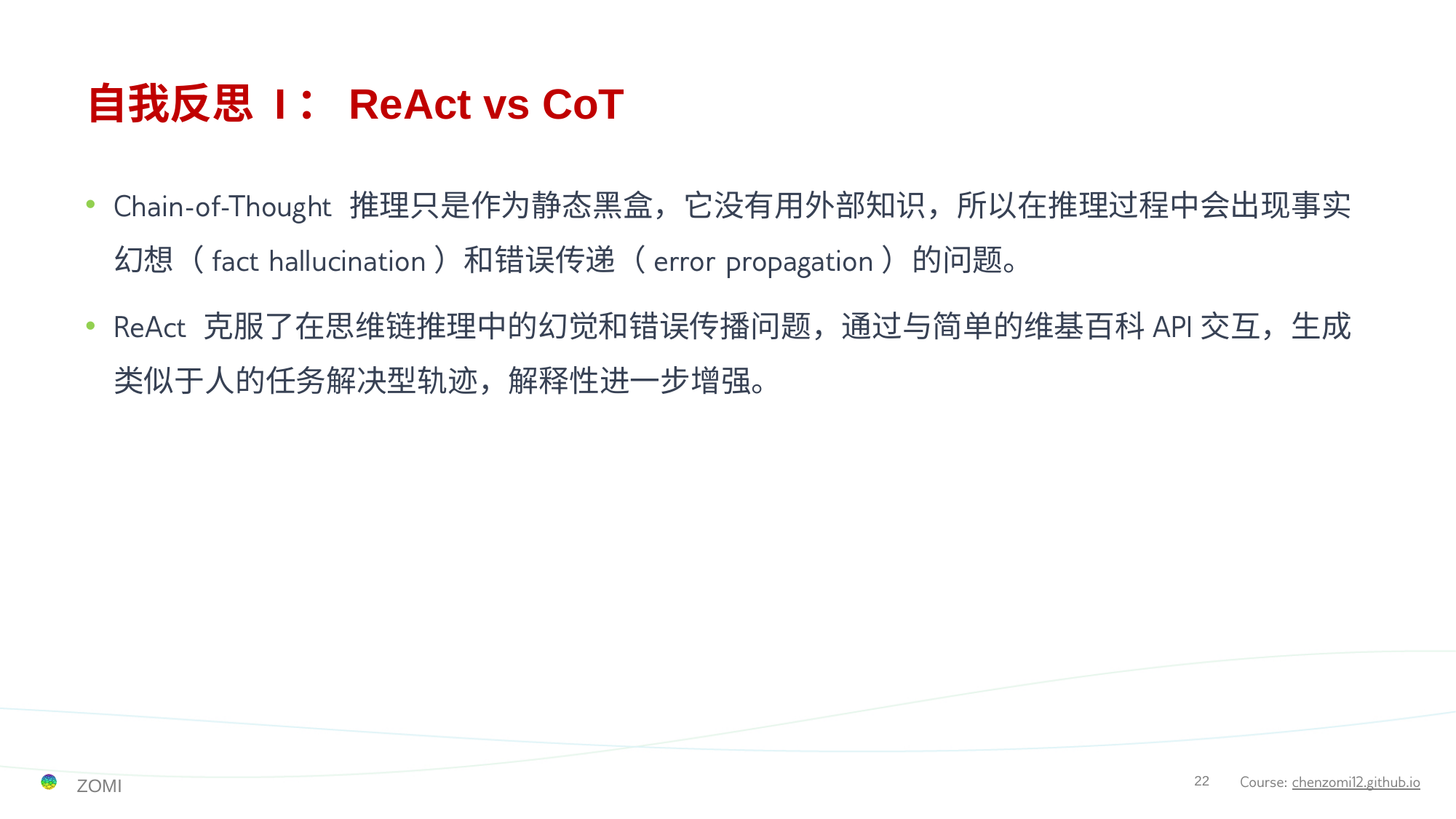

# 自我反思 I：ReAct vs CoT
Chain-of-Thought 推理只是作为静态黑盒，它没有用外部知识，所以在推理过程中会出现事实幻想（fact hallucination）和错误传递（error propagation）的问题。
ReAct 克服了在思维链推理中的幻觉和错误传播问题，通过与简单的维基百科API交互，生成类似于人的任务解决型轨迹，解释性进一步增强。